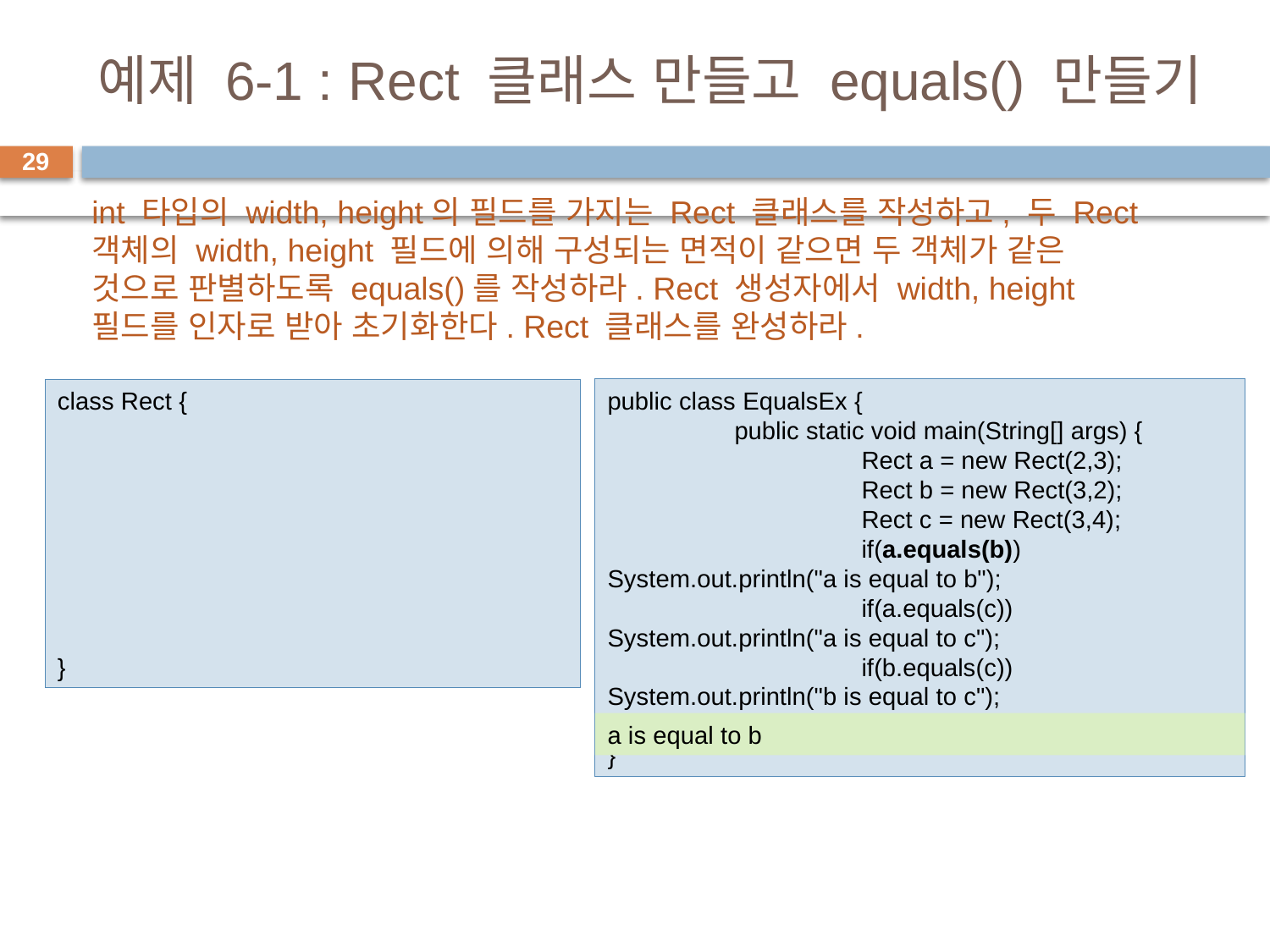

# 예제 6-1 : Rect 클래스 만들고 equals() 만들기
29
int 타입의 width, height의 필드를 가지는 Rect 클래스를 작성하고, 두 Rect 객체의 width, height 필드에 의해 구성되는 면적이 같으면 두 객체가 같은 것으로 판별하도록 equals()를 작성하라. Rect 생성자에서 width, height 필드를 인자로 받아 초기화한다. Rect 클래스를 완성하라.
public class EqualsEx {
	public static void main(String[] args) {
		Rect a = new Rect(2,3);
		Rect b = new Rect(3,2);
		Rect c = new Rect(3,4);
		if(a.equals(b)) 	System.out.println("a is equal to b");
		if(a.equals(c)) 	System.out.println("a is equal to c");
		if(b.equals(c)) 	System.out.println("b is equal to c");
	}
}
class Rect {

}
a is equal to b